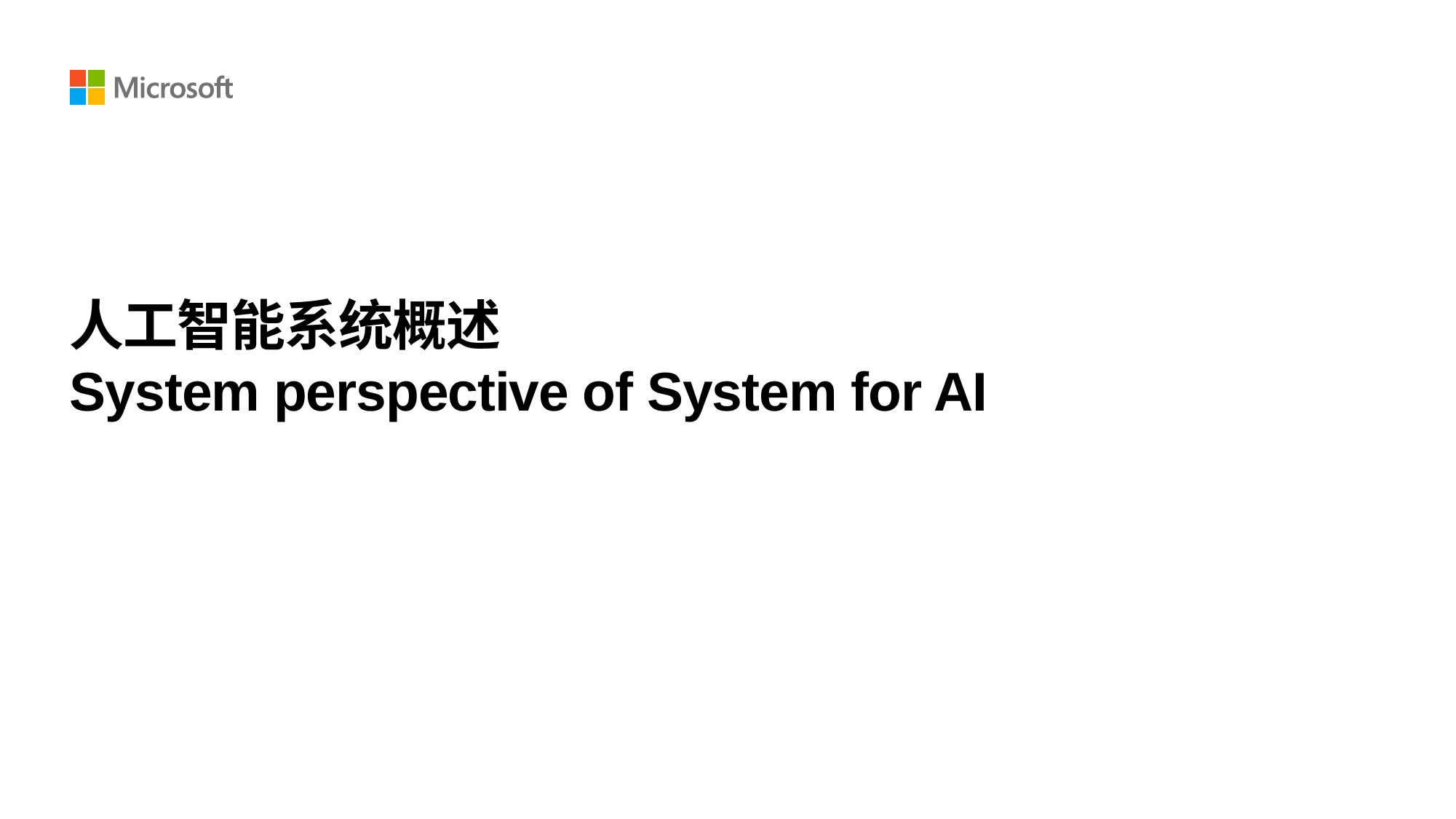

10
# 人工智能系统概述  System perspective of System for AI